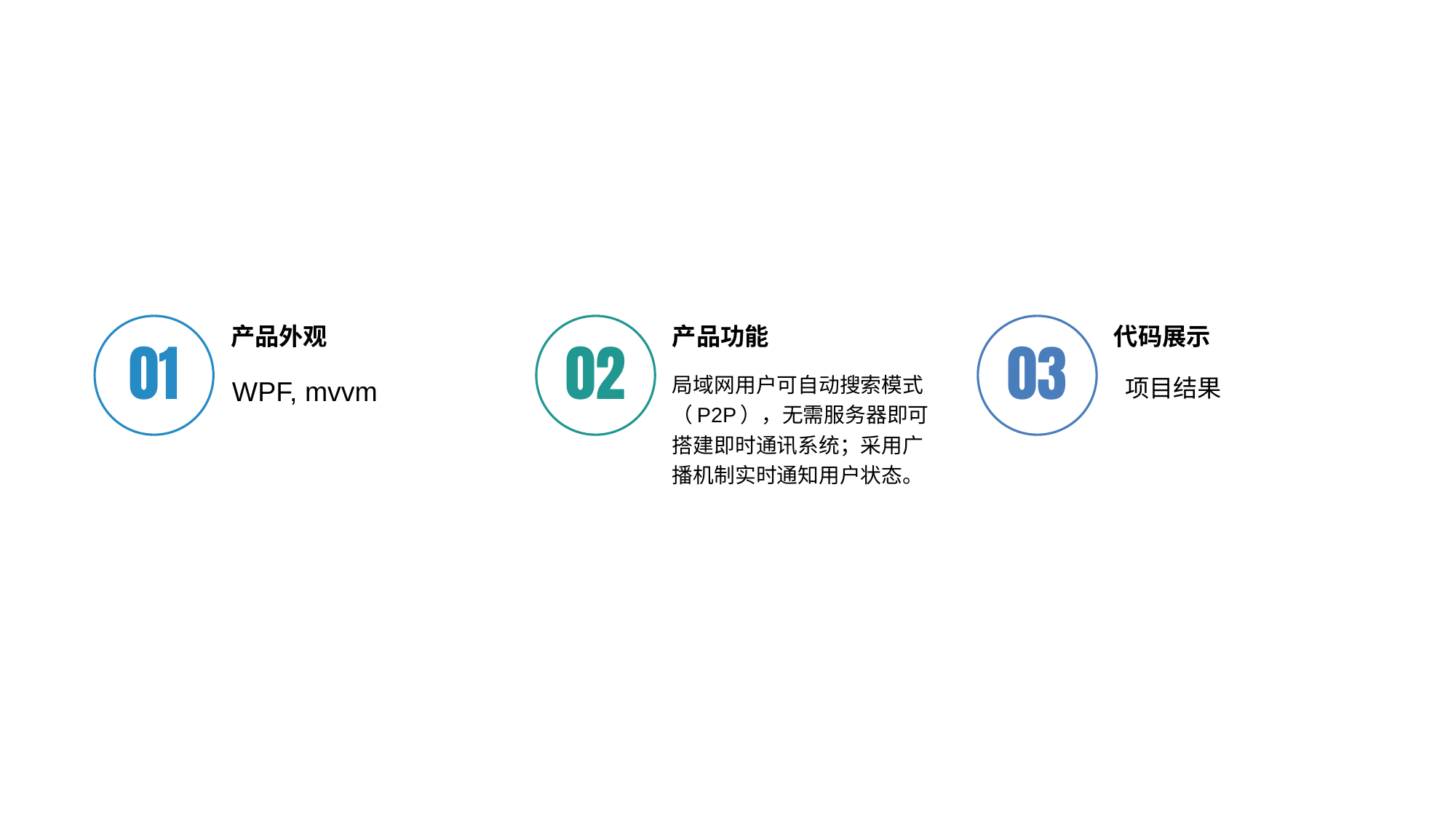

01
产品外观
02
产品功能
03
代码展示
局域网用户可自动搜索模式（P2P），无需服务器即可搭建即时通讯系统；采用广播机制实时通知用户状态。

项目结果
WPF, mvvm